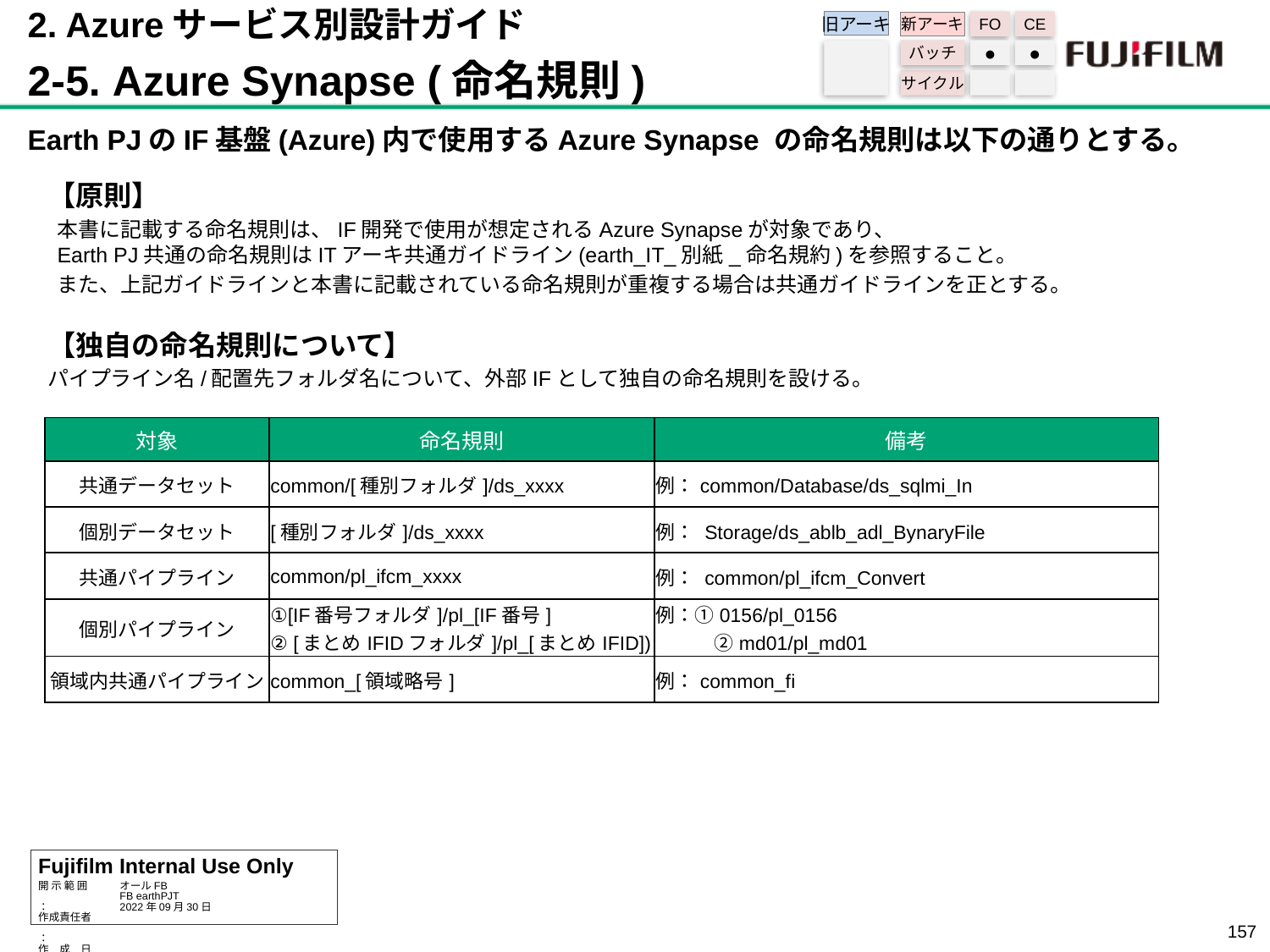

2. Azureサービス別設計ガイド
2-5. Azure Synapse (命名規則)
旧アーキ
FO
CE
新アーキ
バッチ
●
●
サイクル

Earth PJのIF基盤(Azure)内で使用するAzure Synapse の命名規則は以下の通りとする。
【原則】
 本書に記載する命名規則は、IF開発で使用が想定されるAzure Synapseが対象であり、
 Earth PJ共通の命名規則はITアーキ共通ガイドライン(earth_IT_別紙_命名規約)を参照すること。
 また、上記ガイドラインと本書に記載されている命名規則が重複する場合は共通ガイドラインを正とする。
【独自の命名規則について】
パイプライン名/配置先フォルダ名について、外部IFとして独自の命名規則を設ける。

| 対象 | 命名規則 | 備考 |
| --- | --- | --- |
| 共通データセット | common/[種別フォルダ]/ds\_xxxx | 例：common/Database/ds\_sqlmi\_In |
| 個別データセット | [種別フォルダ]/ds\_xxxx | 例： Storage/ds\_ablb\_adl\_BynaryFile |
| 共通パイプライン | common/pl\_ifcm\_xxxx | 例： common/pl\_ifcm\_Convert |
| 個別パイプライン | ①[IF番号フォルダ]/pl\_[IF番号] ② [まとめIFIDフォルダ]/pl\_[まとめIFID]) | 例：①0156/pl\_0156 　　　②md01/pl\_md01 |
| 領域内共通パイプライン | common\_[領域略号] | 例：common\_fi |
157